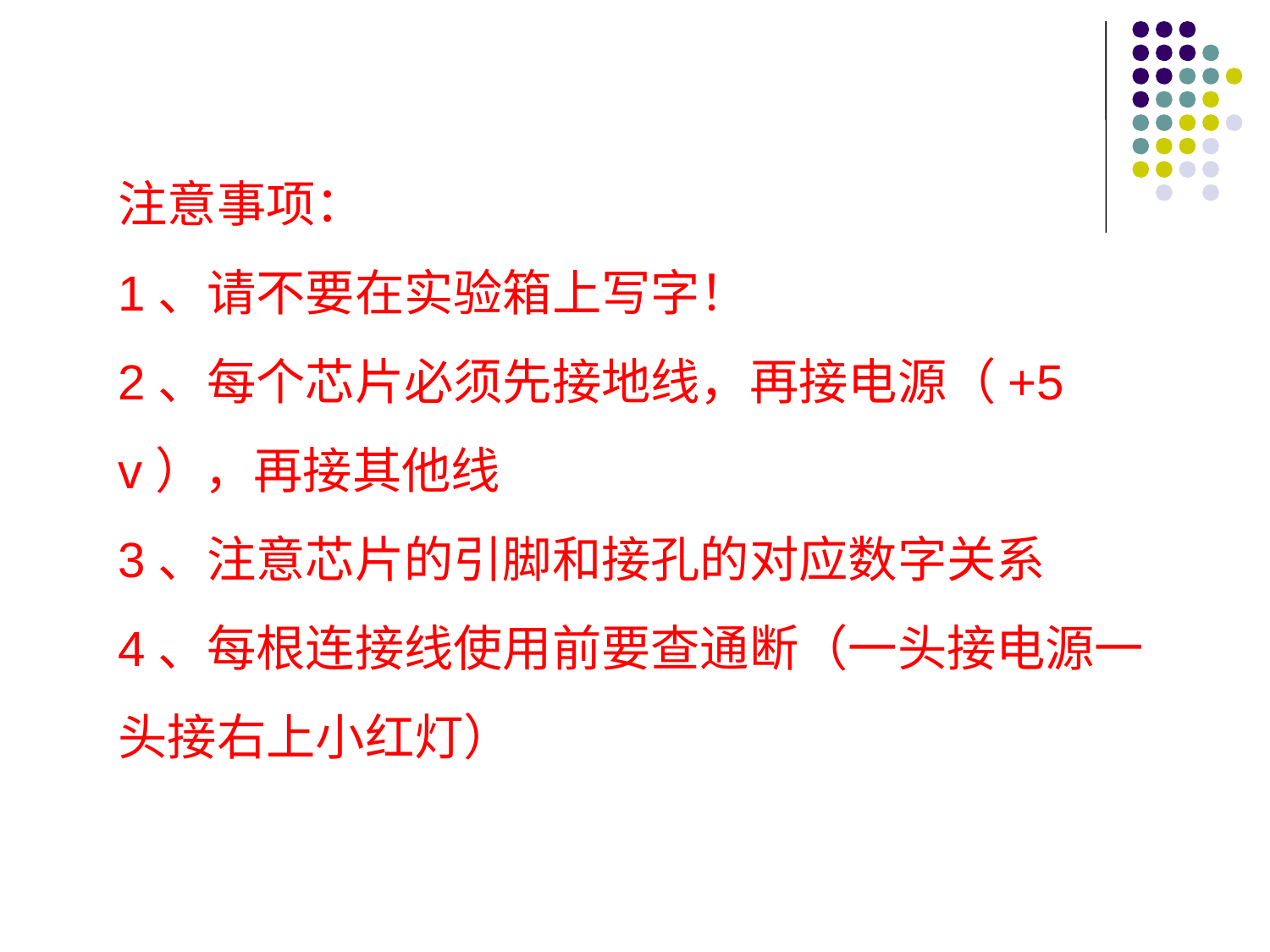

注意事项：
1、请不要在实验箱上写字！
2、每个芯片必须先接地线，再接电源（+5v），再接其他线
3、注意芯片的引脚和接孔的对应数字关系
4、每根连接线使用前要查通断（一头接电源一头接右上小红灯）